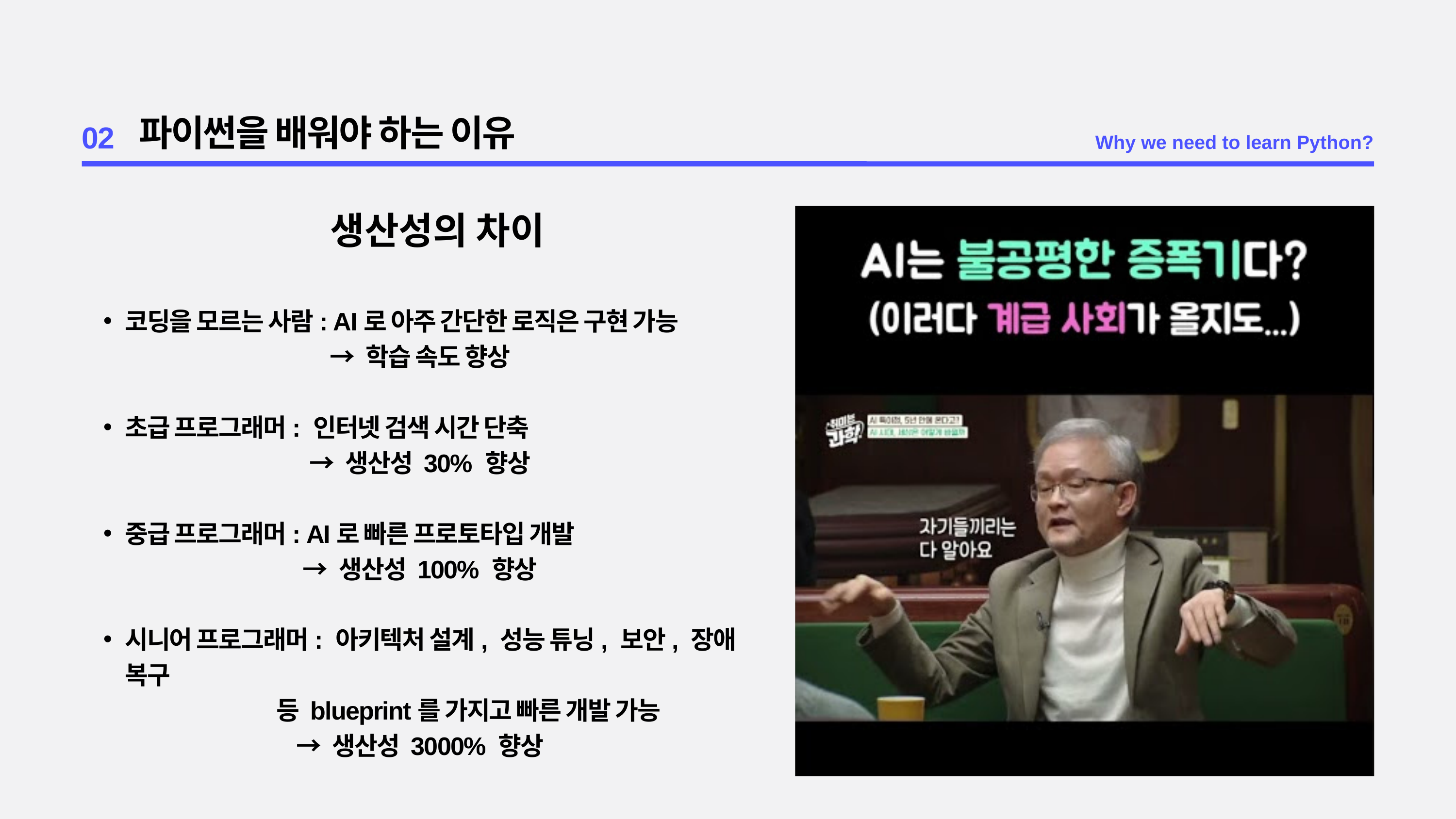

02
파이썬을 배워야 하는 이유
Why we need to learn Python?

생산성의 차이

코딩을 모르는 사람: AI로 아주 간단한 로직은 구현 가능
→ 학습 속도 향상

초급 프로그래머: 인터넷 검색 시간 단축
→ 생산성 30% 향상

중급 프로그래머: AI로 빠른 프로토타입 개발
→ 생산성 100% 향상

시니어 프로그래머: 아키텍처 설계, 성능 튜닝, 보안, 장애 복구
                                       등 blueprint를 가지고 빠른 개발 가능
→ 생산성 3000% 향상